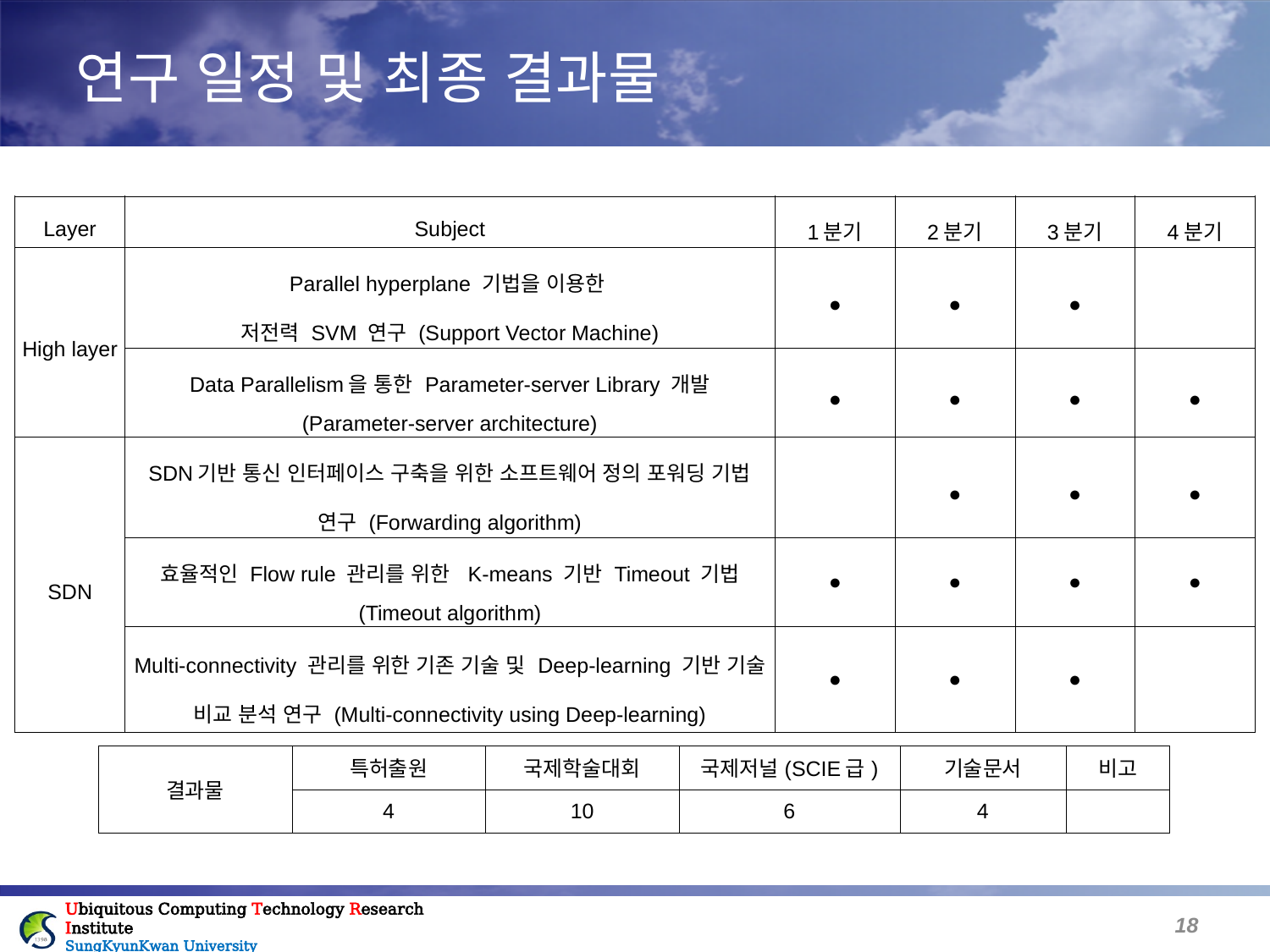

연구 일정 및 최종 결과물
| Layer | Subject | 1분기 | 2분기 | 3분기 | 4분기 |
| --- | --- | --- | --- | --- | --- |
| High layer | Parallel hyperplane 기법을 이용한 저전력 SVM 연구 (Support Vector Machine) | ● | ● | ● |  |
|  | Data Parallelism을 통한 Parameter-server Library 개발 (Parameter-server architecture) | ● | ● | ● | ● |
| SDN | SDN기반 통신 인터페이스 구축을 위한 소프트웨어 정의 포워딩 기법 연구 (Forwarding algorithm) |  | ● | ● | ● |
|  | 효율적인 Flow rule 관리를 위한 K-means 기반 Timeout 기법 (Timeout algorithm) | ● | ● | ● | ● |
|  | Multi-connectivity 관리를 위한 기존 기술 및 Deep-learning 기반 기술 비교 분석 연구 (Multi-connectivity using Deep-learning) | ● | ● | ● |  |
| 결과물 | 특허출원 | 국제학술대회 | 국제저널(SCIE급) | 기술문서 | 비고 |
| --- | --- | --- | --- | --- | --- |
|  | 4 | 10 | 6 | 4 |  |
18